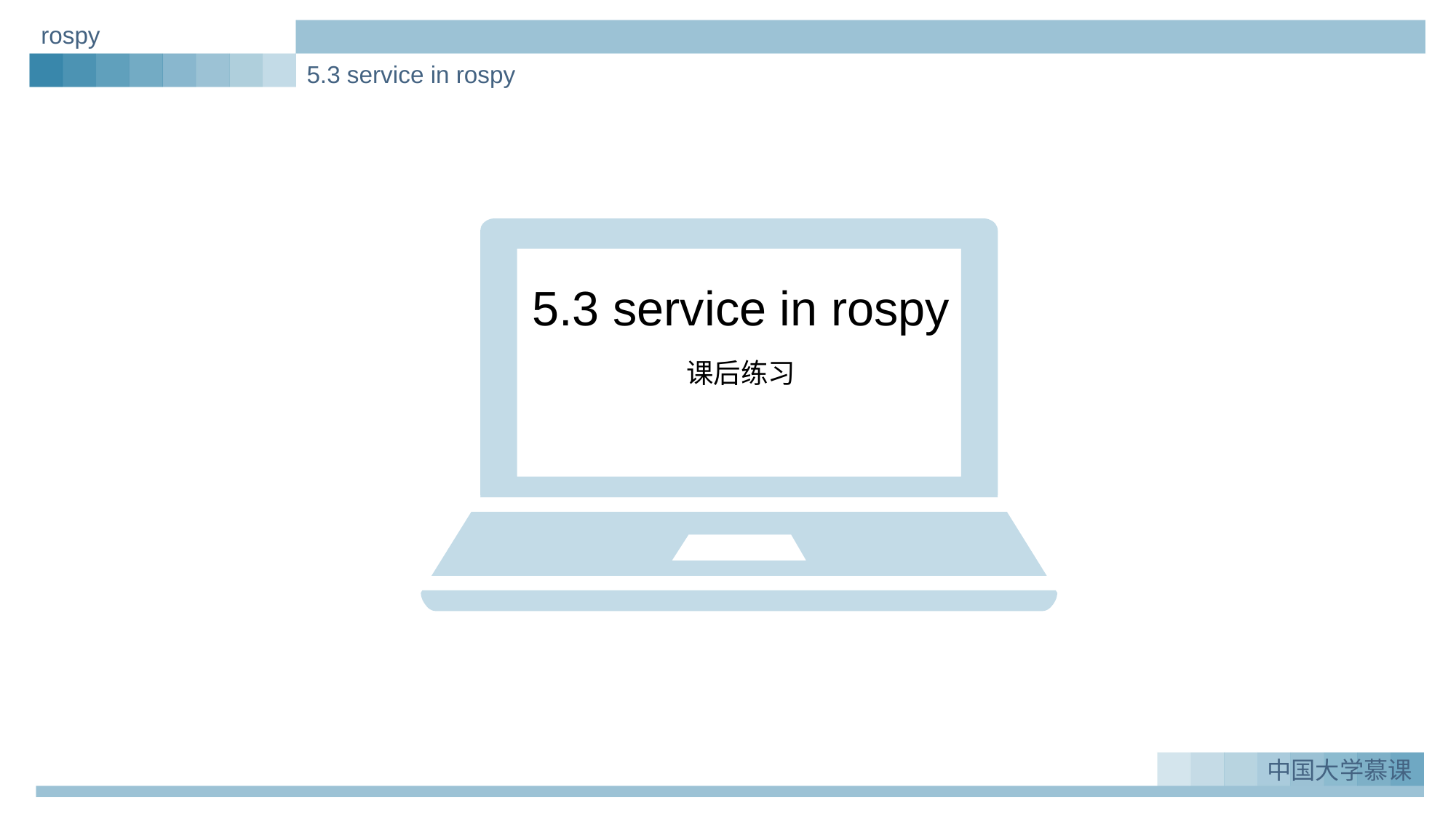

rospy
5.3 service in rospy

5.3 service in rospy
课后练习
中国大学慕课